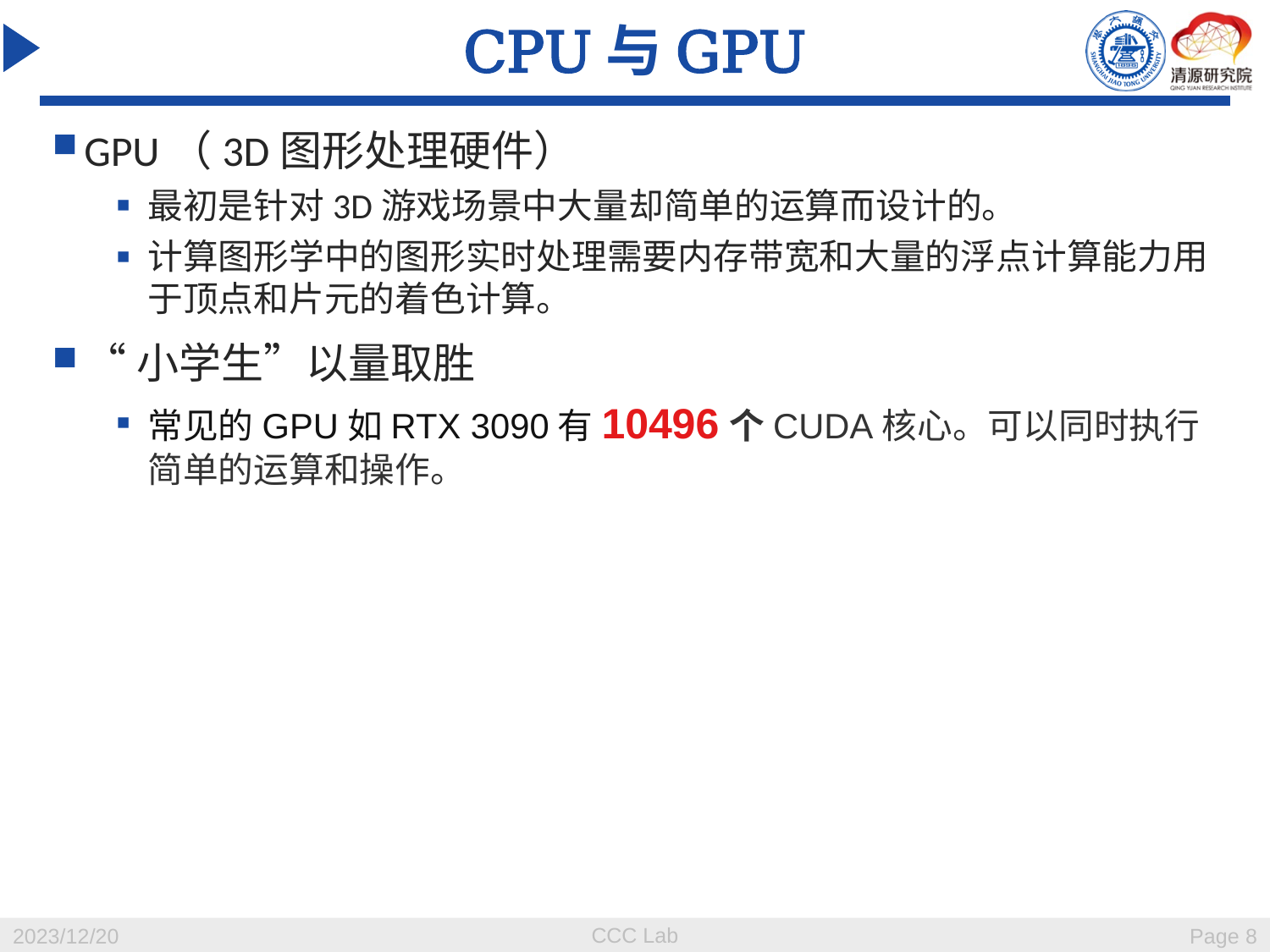

# CPU与GPU
GPU（3D图形处理硬件）
最初是针对3D游戏场景中大量却简单的运算而设计的。
计算图形学中的图形实时处理需要内存带宽和大量的浮点计算能力用于顶点和片元的着色计算。
“小学生”以量取胜
常见的GPU如RTX 3090有10496个CUDA核心。可以同时执行简单的运算和操作。
CCC Lab
2023/12/20
Page 8